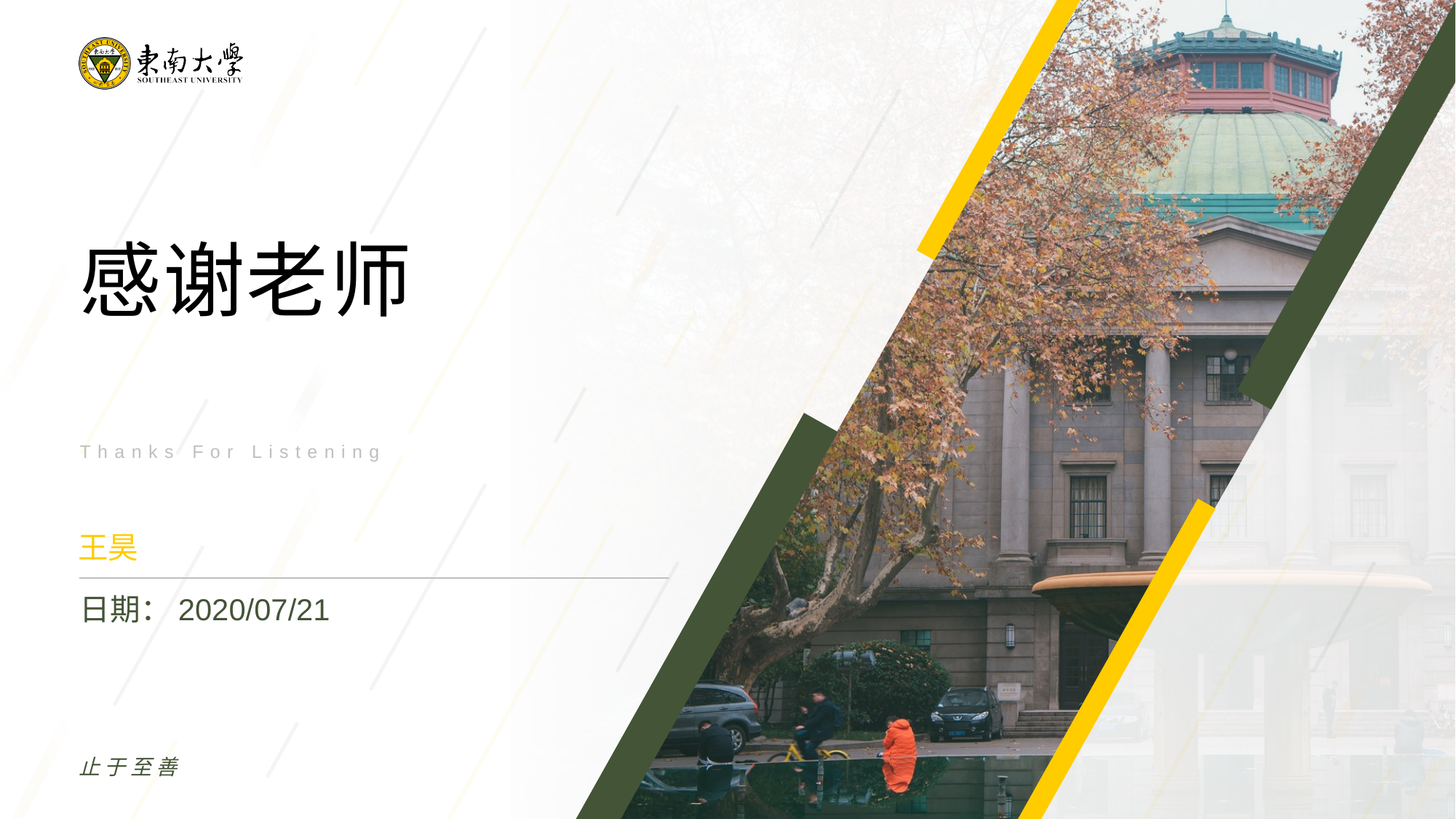

感谢老师
Thanks For Listening
王昊
日期：2020/07/21
止于至善